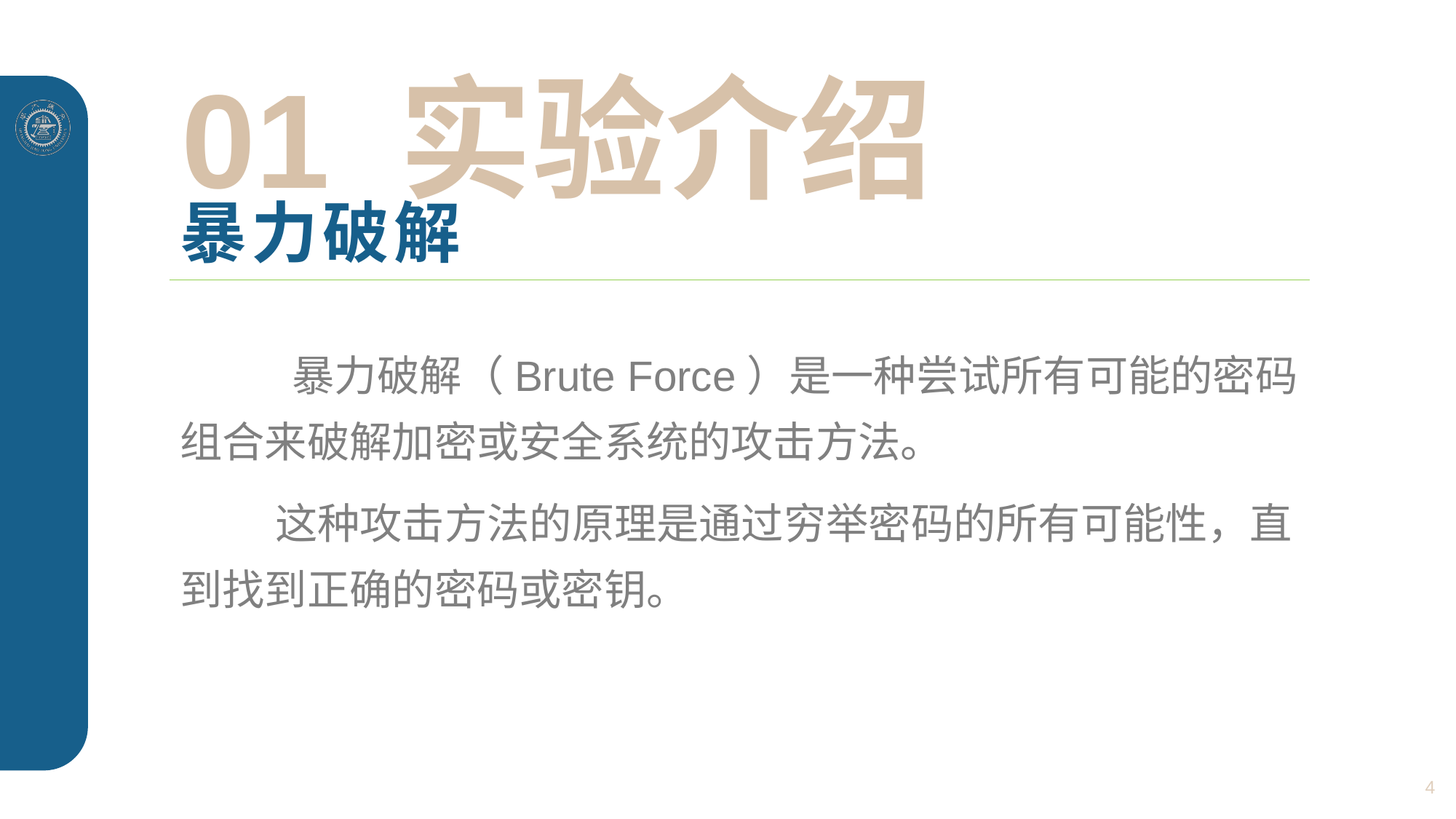

01 实验介绍
# 暴力破解
              暴力破解（Brute Force）是一种尝试所有可能的密码组合来破解加密或安全系统的攻击方法。
         这种攻击方法的原理是通过穷举密码的所有可能性，直到找到正确的密码或密钥。
4